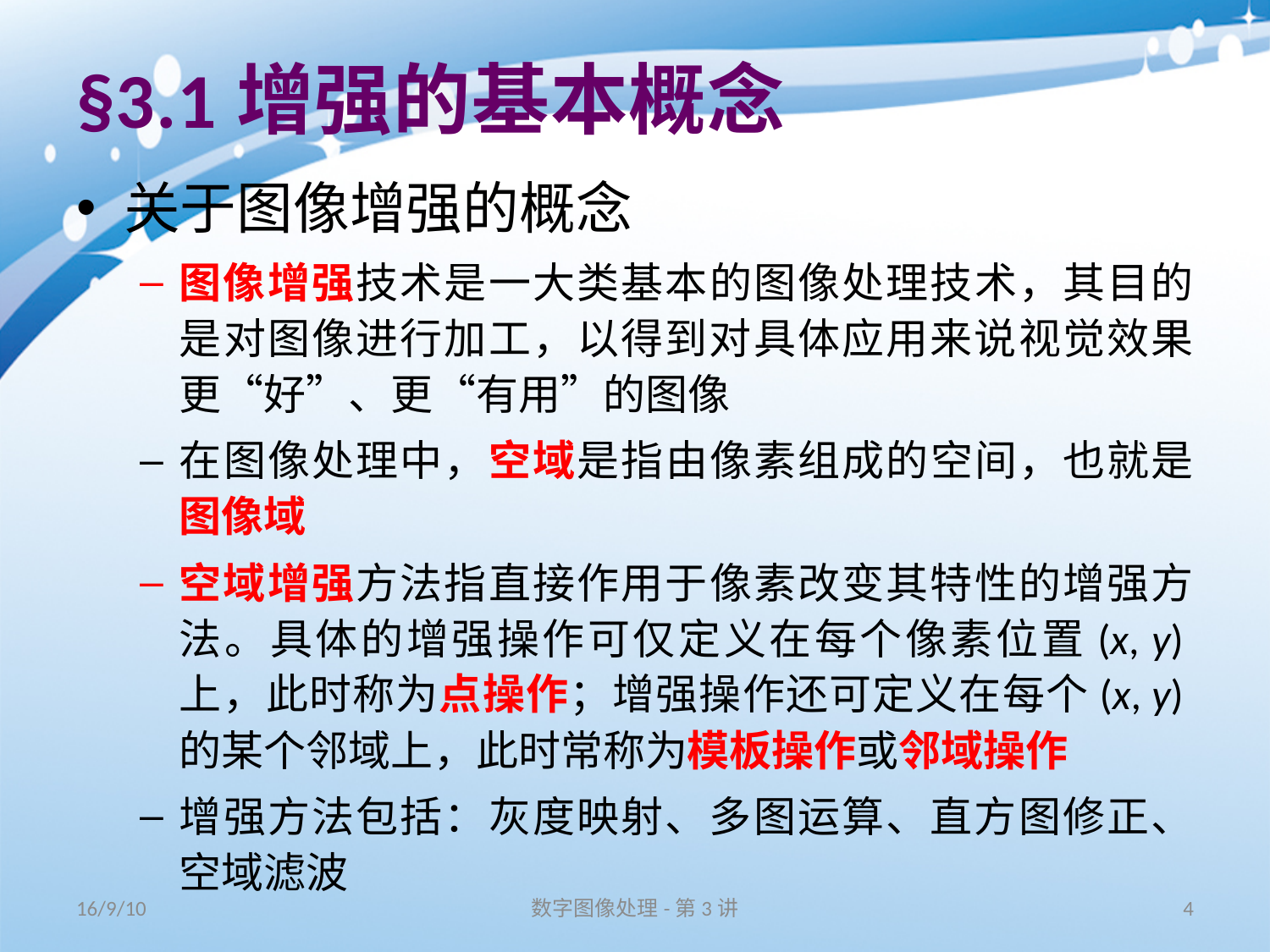

# §3.1增强的基本概念
关于图像增强的概念
图像增强技术是一大类基本的图像处理技术，其目的是对图像进行加工，以得到对具体应用来说视觉效果更“好”、更“有用”的图像
在图像处理中，空域是指由像素组成的空间，也就是图像域
空域增强方法指直接作用于像素改变其特性的增强方法。具体的增强操作可仅定义在每个像素位置(x, y)上，此时称为点操作；增强操作还可定义在每个(x, y)的某个邻域上，此时常称为模板操作或邻域操作
增强方法包括：灰度映射、多图运算、直方图修正、空域滤波

16/9/10
数字图像处理-第3讲
4